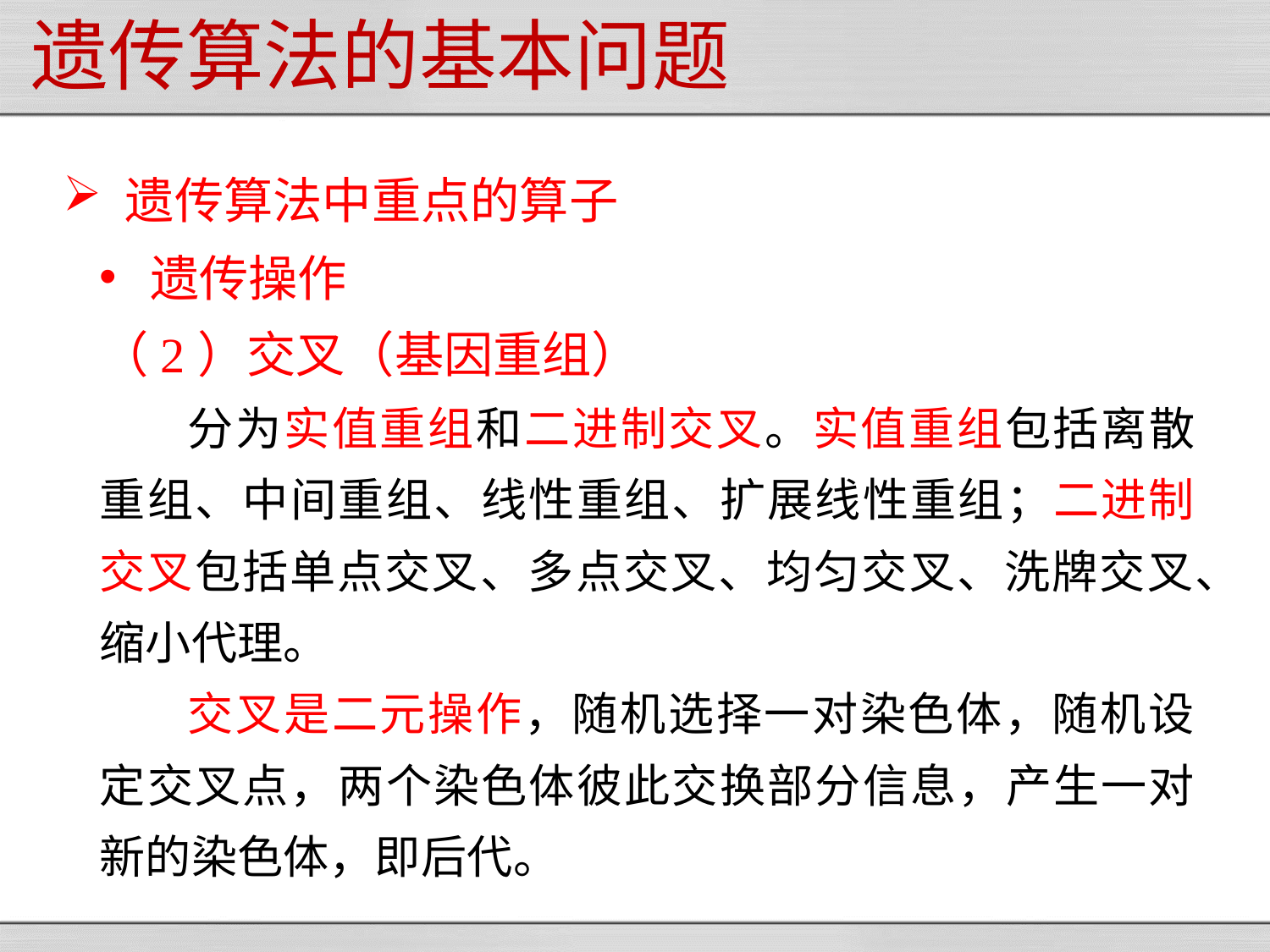

# 遗传算法的基本问题
遗传算法中重点的算子
遗传操作
（2）交叉（基因重组）
分为实值重组和二进制交叉。实值重组包括离散重组、中间重组、线性重组、扩展线性重组；二进制交叉包括单点交叉、多点交叉、均匀交叉、洗牌交叉、缩小代理。
交叉是二元操作，随机选择一对染色体，随机设定交叉点，两个染色体彼此交换部分信息，产生一对新的染色体，即后代。